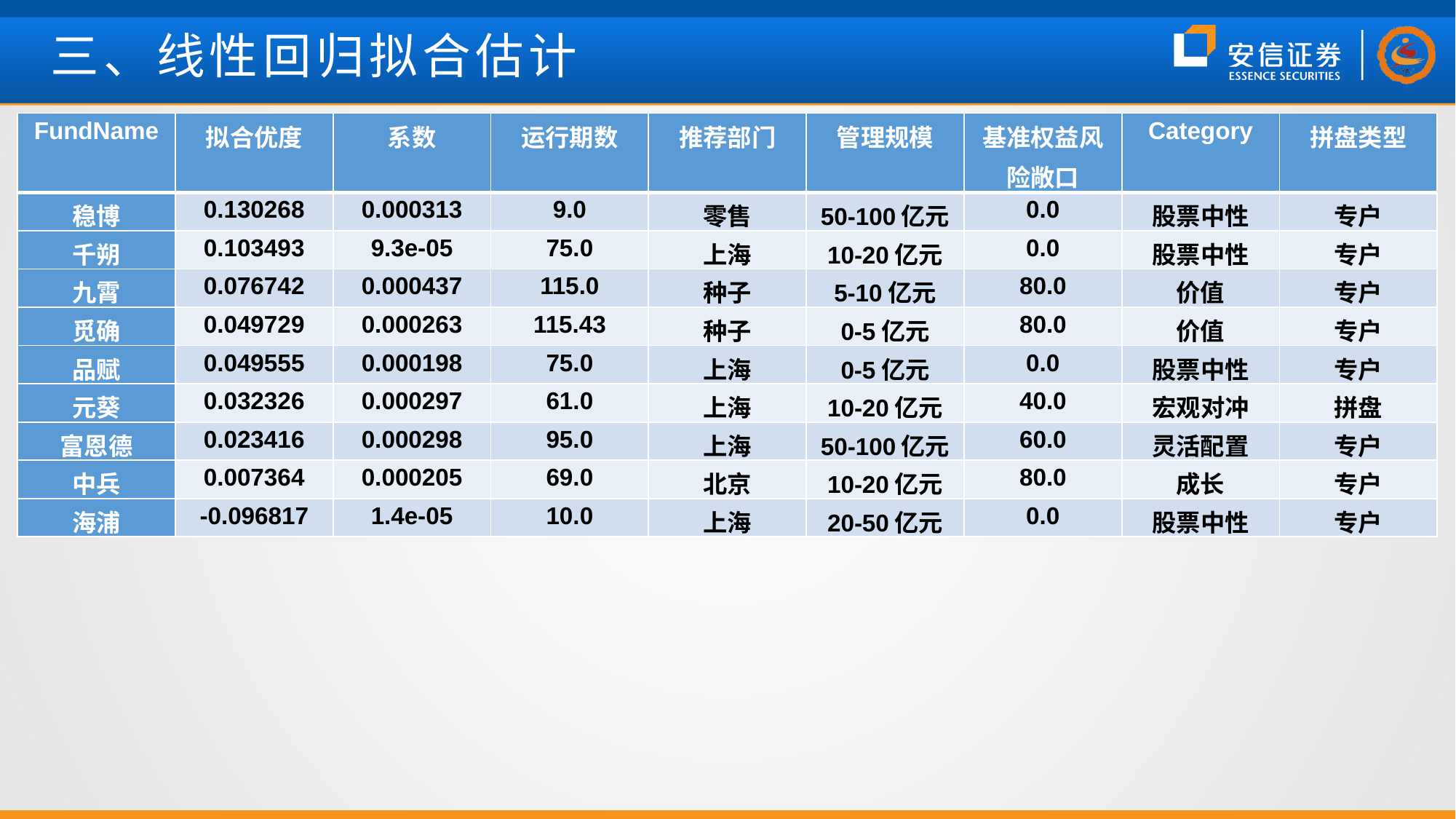

# 三、线性回归拟合估计
| FundName | 拟合优度 | 系数 | 运行期数 | 推荐部门 | 管理规模 | 基准权益风险敞口 | Category | 拼盘类型 |
| --- | --- | --- | --- | --- | --- | --- | --- | --- |
| 稳博 | 0.130268 | 0.000313 | 9.0 | 零售 | 50-100亿元 | 0.0 | 股票中性 | 专户 |
| 千朔 | 0.103493 | 9.3e-05 | 75.0 | 上海 | 10-20亿元 | 0.0 | 股票中性 | 专户 |
| 九霄 | 0.076742 | 0.000437 | 115.0 | 种子 | 5-10亿元 | 80.0 | 价值 | 专户 |
| 觅确 | 0.049729 | 0.000263 | 115.43 | 种子 | 0-5亿元 | 80.0 | 价值 | 专户 |
| 品赋 | 0.049555 | 0.000198 | 75.0 | 上海 | 0-5亿元 | 0.0 | 股票中性 | 专户 |
| 元葵 | 0.032326 | 0.000297 | 61.0 | 上海 | 10-20亿元 | 40.0 | 宏观对冲 | 拼盘 |
| 富恩德 | 0.023416 | 0.000298 | 95.0 | 上海 | 50-100亿元 | 60.0 | 灵活配置 | 专户 |
| 中兵 | 0.007364 | 0.000205 | 69.0 | 北京 | 10-20亿元 | 80.0 | 成长 | 专户 |
| 海浦 | -0.096817 | 1.4e-05 | 10.0 | 上海 | 20-50亿元 | 0.0 | 股票中性 | 专户 |
（一）系数为正